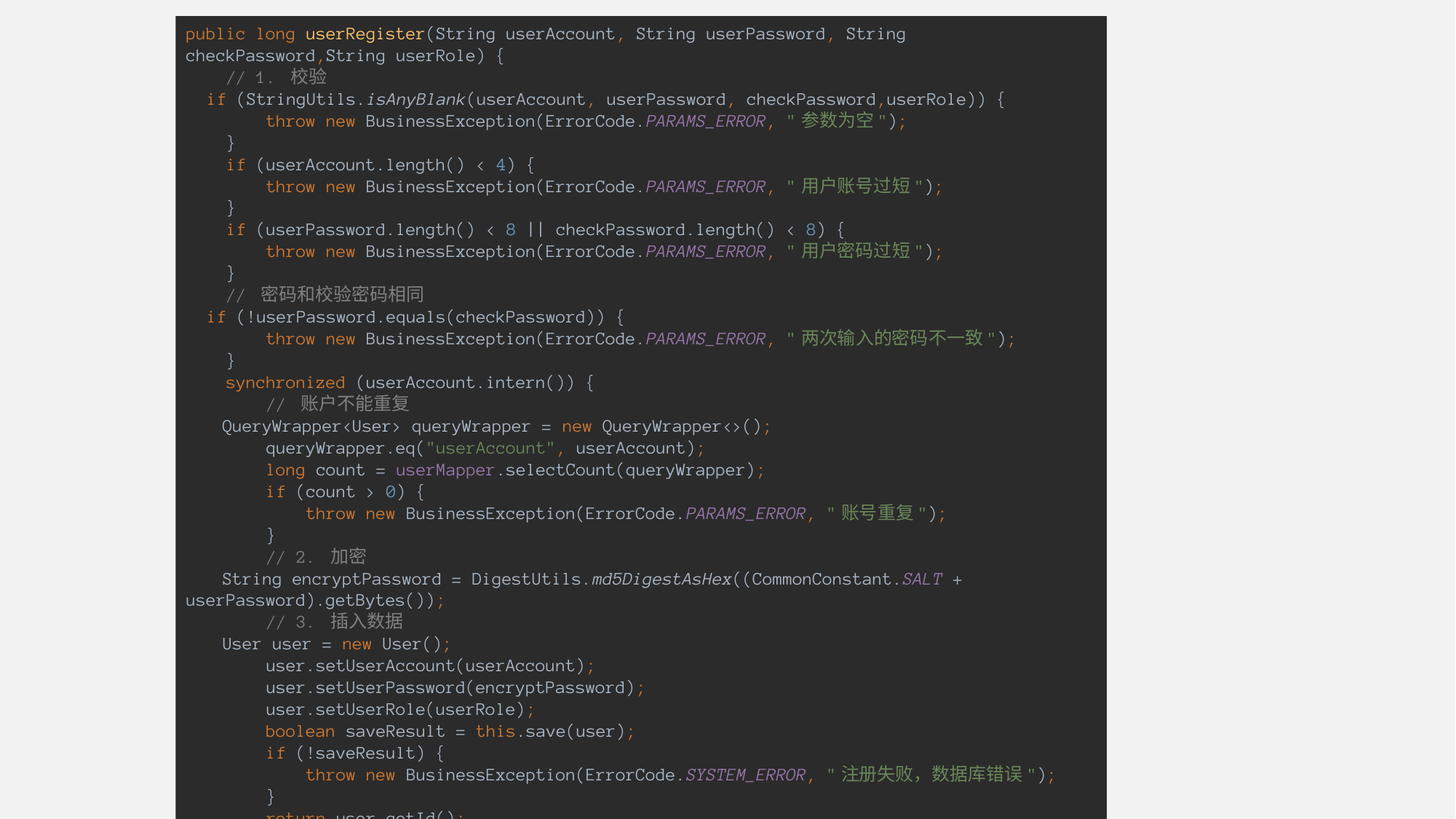

public long userRegister(String userAccount, String userPassword, String checkPassword,String userRole) {
    // 1. 校验
    if (StringUtils.isAnyBlank(userAccount, userPassword, checkPassword,userRole)) {
        throw new BusinessException(ErrorCode.PARAMS_ERROR, "参数为空");
    }
    if (userAccount.length() < 4) {
        throw new BusinessException(ErrorCode.PARAMS_ERROR, "用户账号过短");
    }
    if (userPassword.length() < 8 || checkPassword.length() < 8) {
        throw new BusinessException(ErrorCode.PARAMS_ERROR, "用户密码过短");
    }
    // 密码和校验密码相同
    if (!userPassword.equals(checkPassword)) {
        throw new BusinessException(ErrorCode.PARAMS_ERROR, "两次输入的密码不一致");
    }
    synchronized (userAccount.intern()) {
        // 账户不能重复
        QueryWrapper<User> queryWrapper = new QueryWrapper<>();
        queryWrapper.eq("userAccount", userAccount);
        long count = userMapper.selectCount(queryWrapper);
        if (count > 0) {
            throw new BusinessException(ErrorCode.PARAMS_ERROR, "账号重复");
        }
        // 2. 加密
        String encryptPassword = DigestUtils.md5DigestAsHex((CommonConstant.SALT + userPassword).getBytes());
        // 3. 插入数据
        User user = new User();
        user.setUserAccount(userAccount);
        user.setUserPassword(encryptPassword);
        user.setUserRole(userRole);
        boolean saveResult = this.save(user);
        if (!saveResult) {
            throw new BusinessException(ErrorCode.SYSTEM_ERROR, "注册失败，数据库错误");
        }
        return user.getId();
    }
}